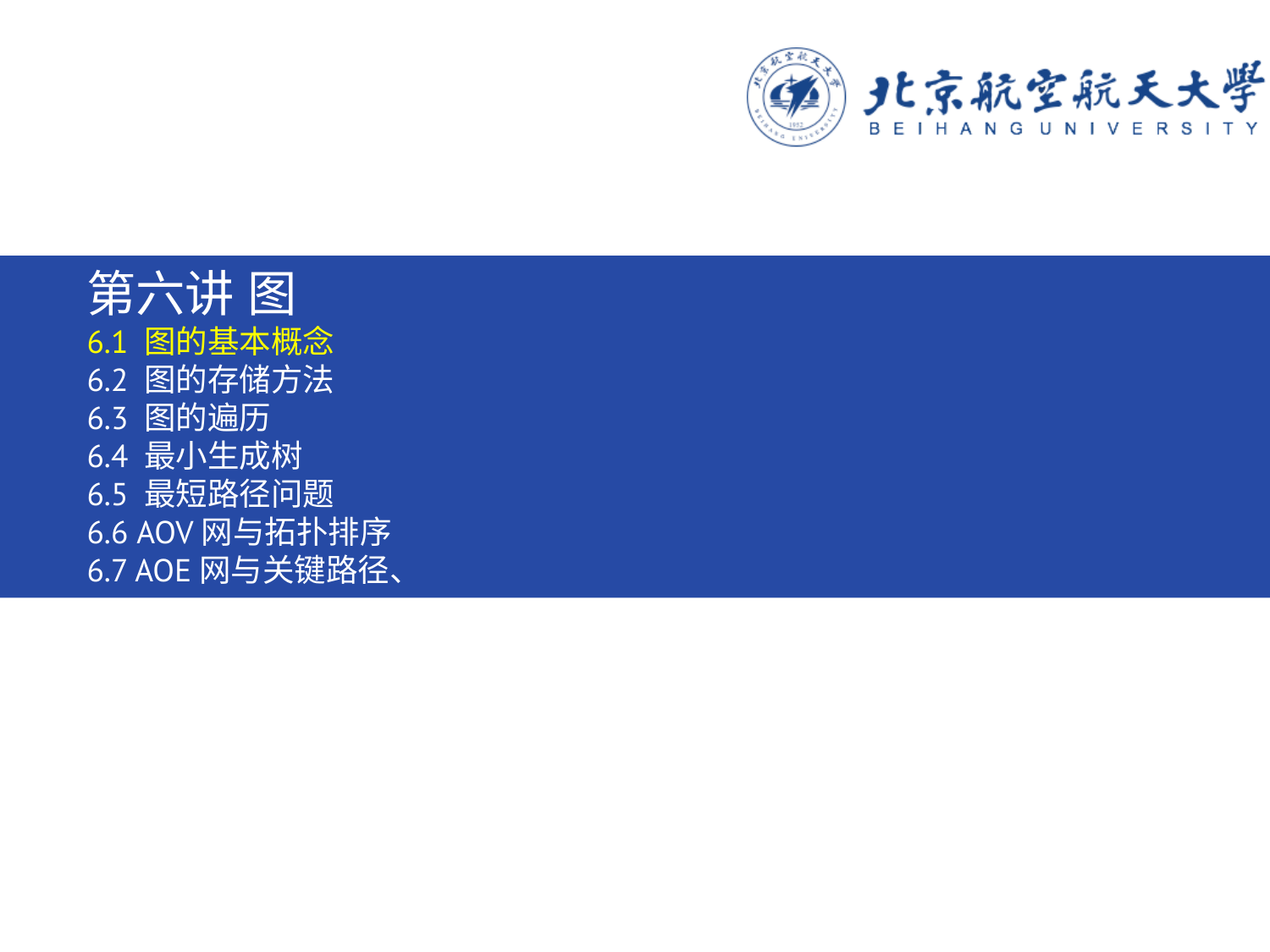

# 第六讲 图 6.1 图的基本概念 6.2 图的存储方法 6.3 图的遍历 6.4 最小生成树 6.5 最短路径问题 6.6 AOV网与拓扑排序 6.7 AOE网与关键路径、